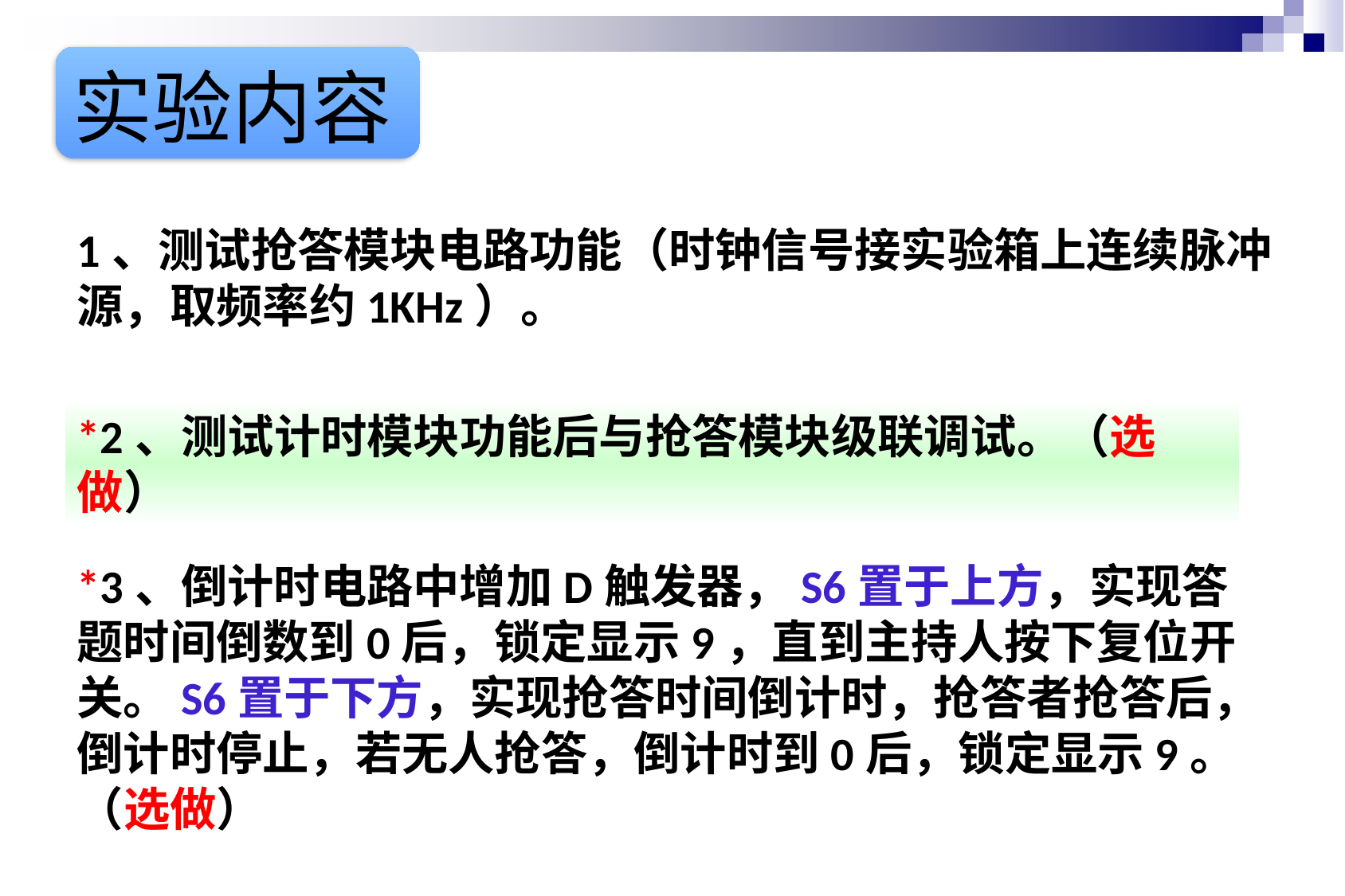

实验内容
1、测试抢答模块电路功能（时钟信号接实验箱上连续脉冲源，取频率约1KHz）。
*2、测试计时模块功能后与抢答模块级联调试。（选做）
*3、倒计时电路中增加D触发器，S6置于上方，实现答题时间倒数到0后，锁定显示9，直到主持人按下复位开关。S6置于下方，实现抢答时间倒计时，抢答者抢答后，倒计时停止，若无人抢答，倒计时到0后，锁定显示9。（选做）